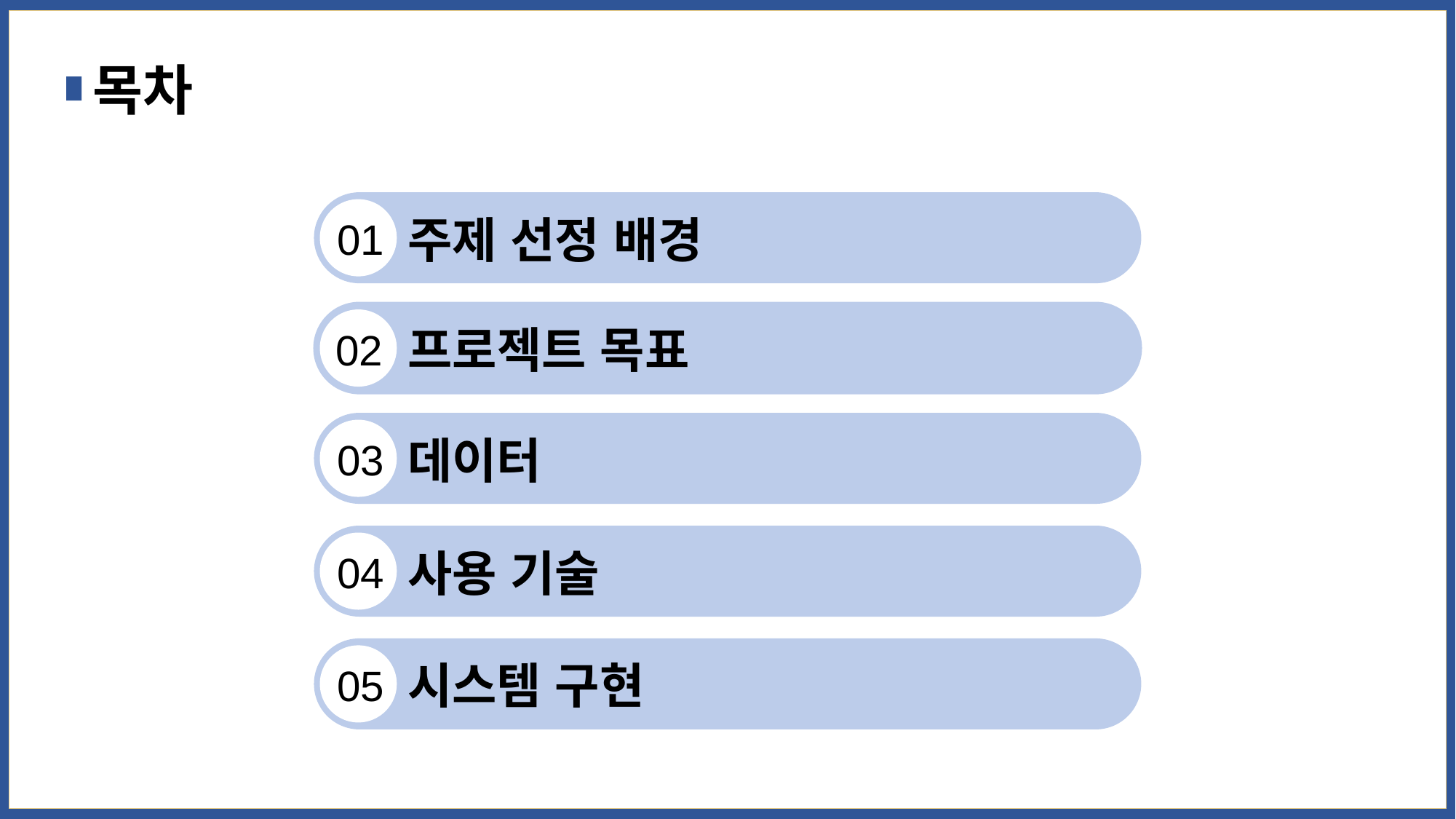

목차

주제 선정 배경
01

프로젝트 목표
02

데이터
03

사용 기술
04

시스템 구현
05